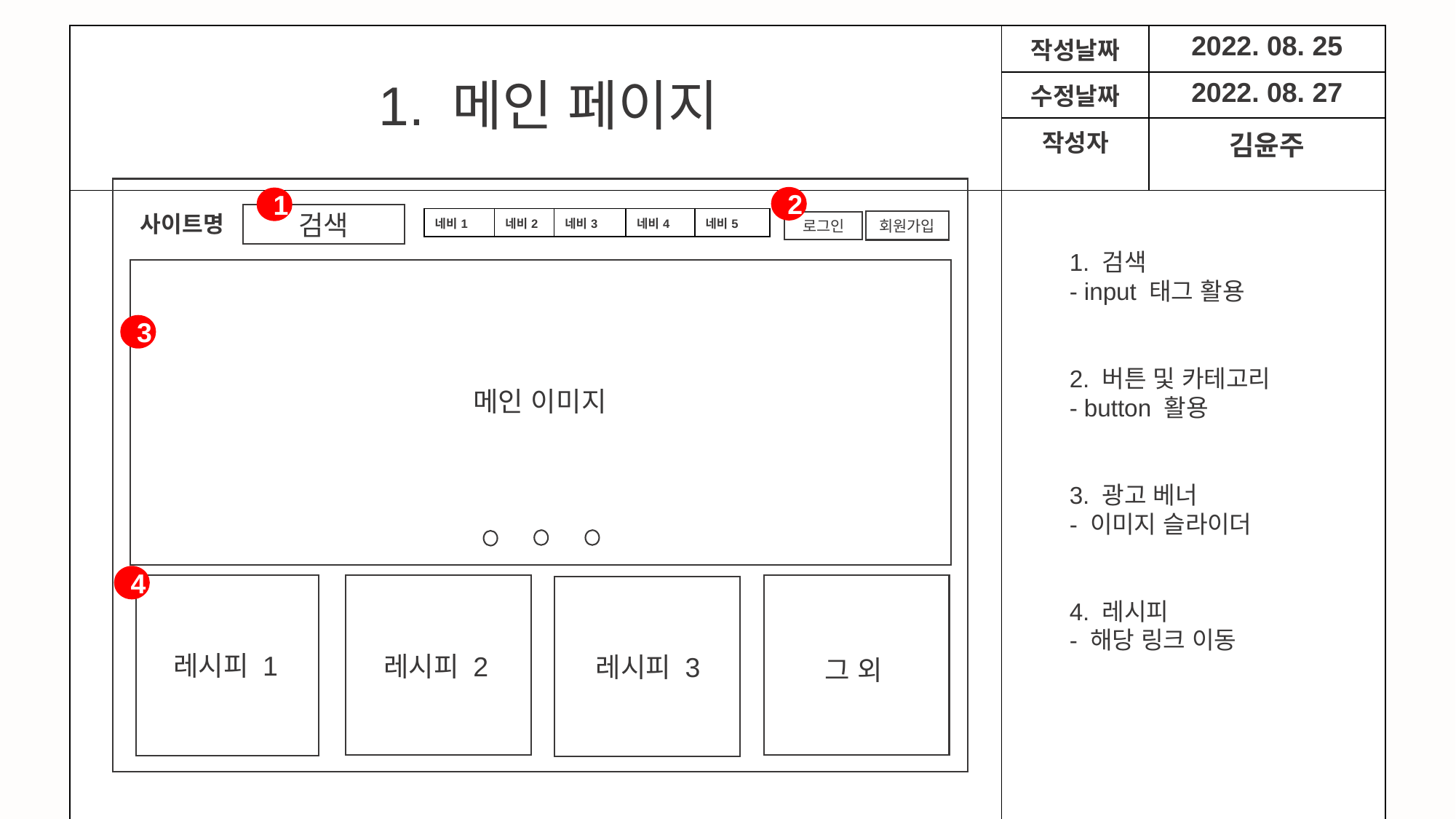

|  | 작성날짜 | 2022. 08. 25 |
| --- | --- | --- |
|  | 수정날짜 | 2022. 08. 27 |
|  | 작성자 | 김윤주 |
|  |  |  |
1. 메인 페이지

2
1
사이트명
검색
| 네비1 | 네비2 | 네비3 | 네비4 | 네비5 |
| --- | --- | --- | --- | --- |
회원가입
로그인
1. 검색
- input 태그 활용

2. 버튼 및 카테고리
- button 활용

3. 광고 베너
- 이미지 슬라이더

4. 레시피
- 해당 링크 이동

3
메인 이미지

4

레시피 1
레시피 2
레시피 3
그 외